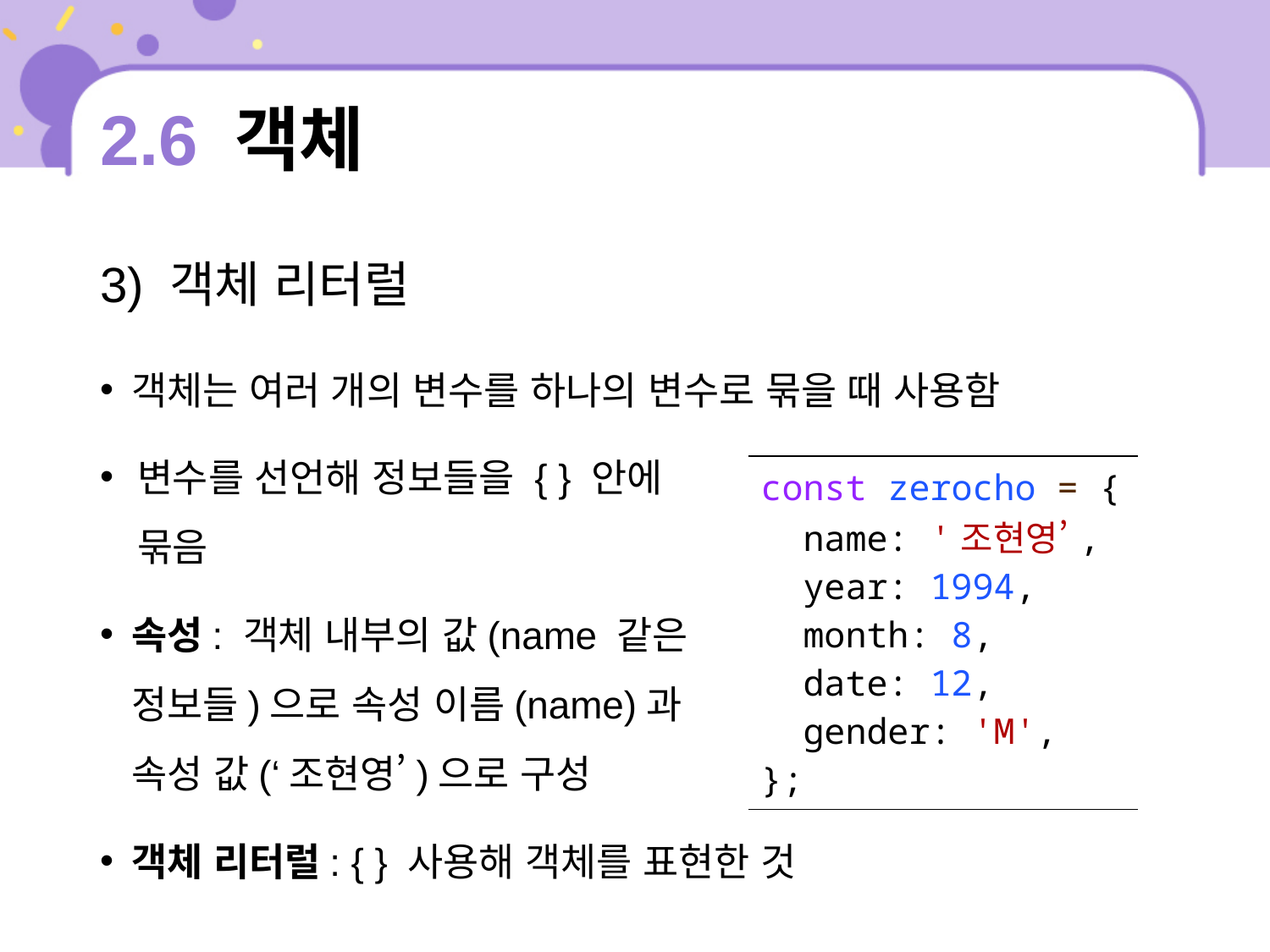

# 2.6 객체
3) 객체 리터럴
객체는 여러 개의 변수를 하나의 변수로 묶을 때 사용함
변수를 선언해 정보들을 { } 안에
묶음
속성: 객체 내부의 값(name 같은
정보들)으로 속성 이름(name)과
속성 값(‘조현영’)으로 구성
객체 리터럴: { } 사용해 객체를 표현한 것
| const zerocho = { name: '조현영’, year: 1994, month: 8, date: 12, gender: 'M', }; |
| --- |